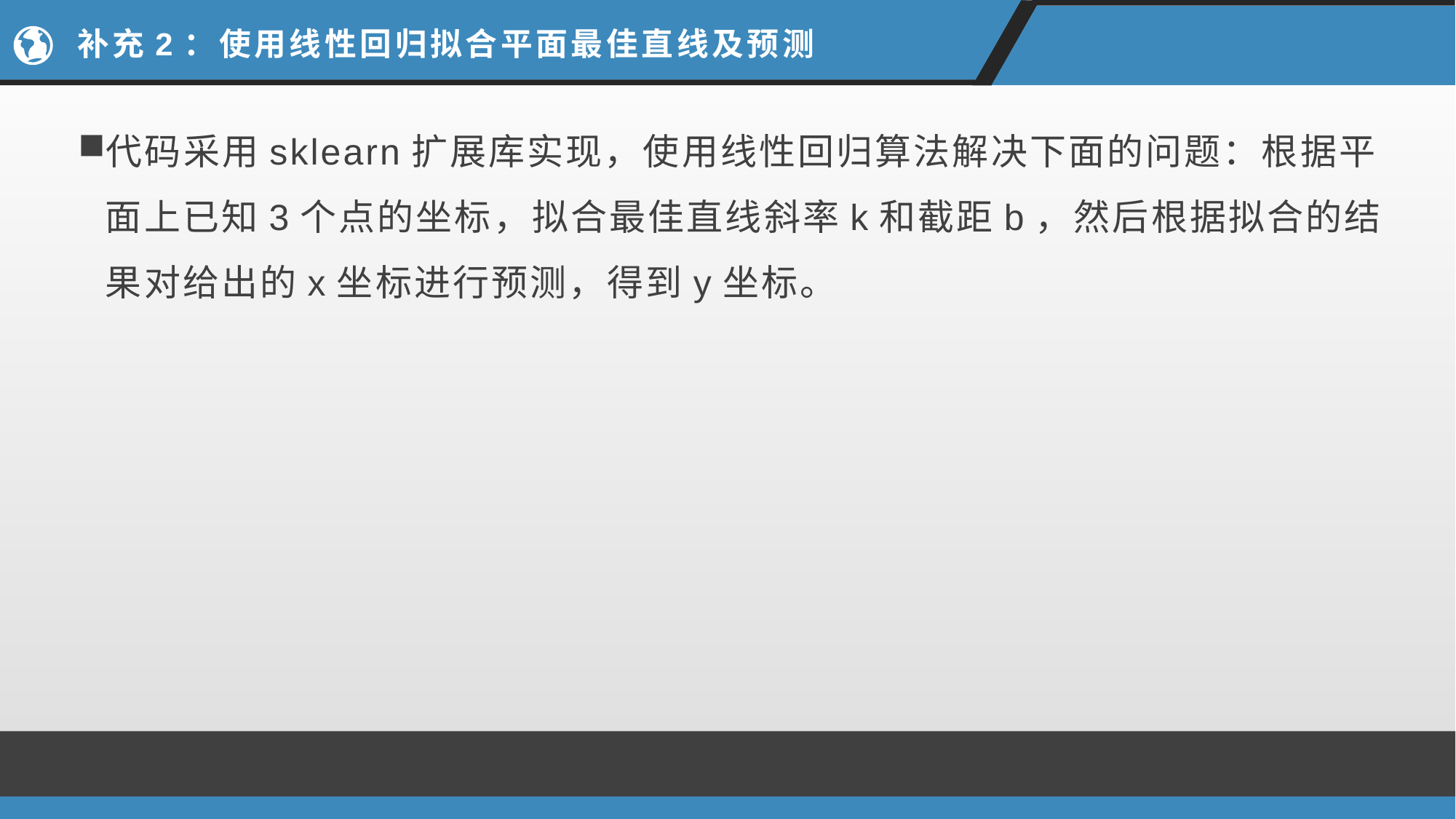

# 补充2：使用线性回归拟合平面最佳直线及预测

代码采用sklearn扩展库实现，使用线性回归算法解决下面的问题：根据平面上已知3个点的坐标，拟合最佳直线斜率k和截距b，然后根据拟合的结果对给出的x坐标进行预测，得到y坐标。